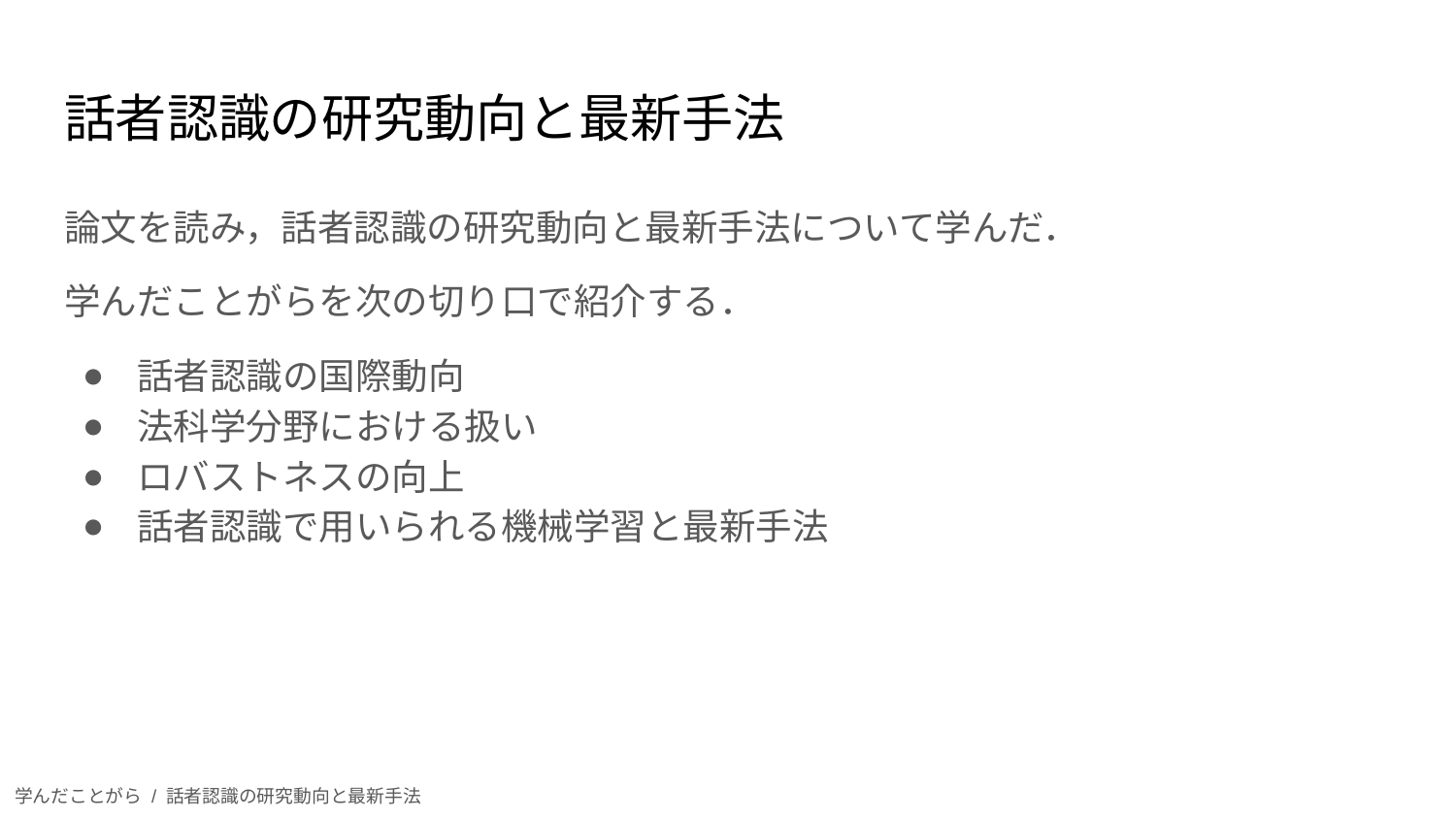

# 話者認識の研究動向と最新手法
論文を読み，話者認識の研究動向と最新手法について学んだ．
学んだことがらを次の切り口で紹介する．
話者認識の国際動向
法科学分野における扱い
ロバストネスの向上
話者認識で用いられる機械学習と最新手法
学んだことがら / 話者認識の研究動向と最新手法